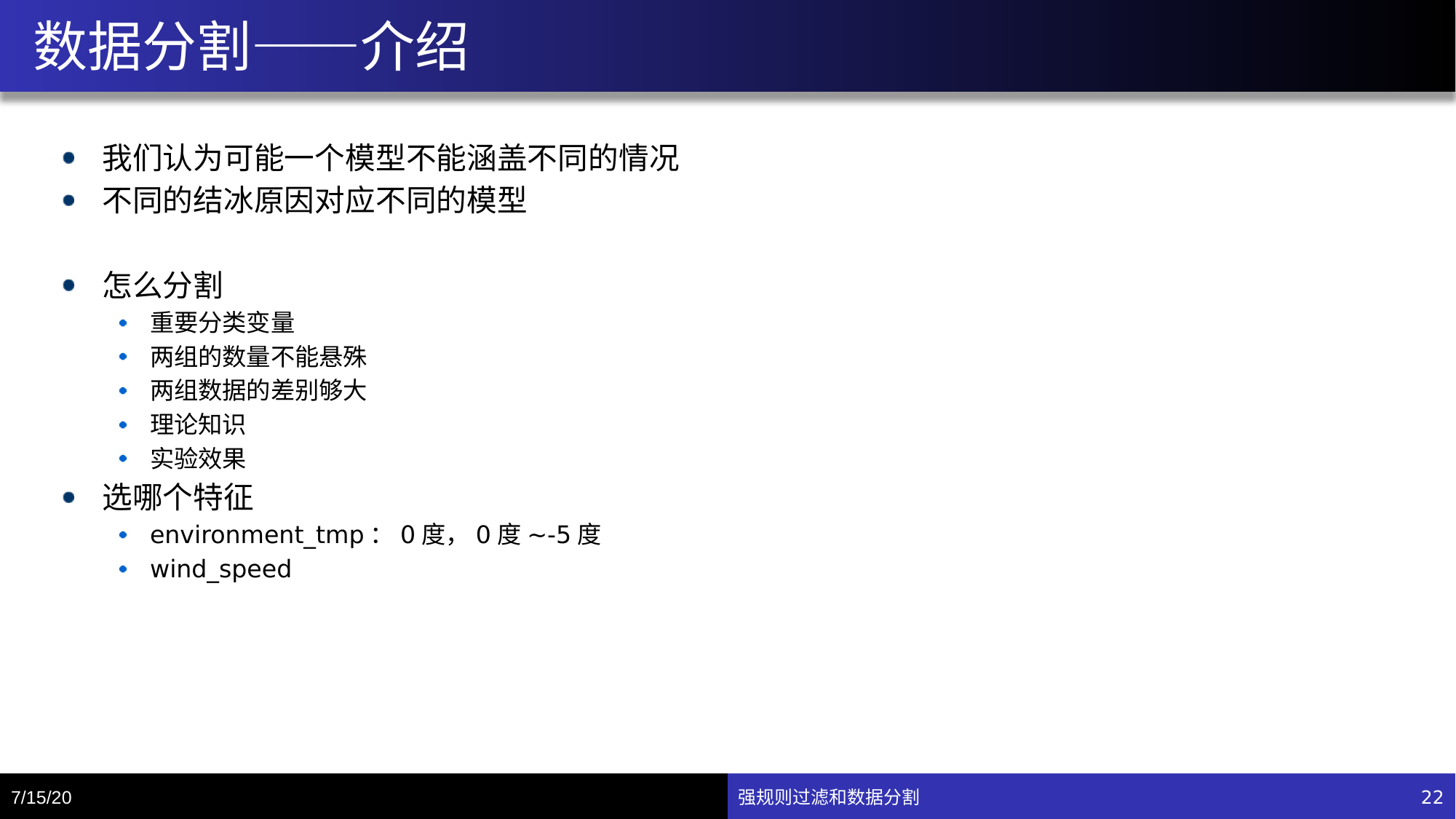

# 数据分割——介绍
我们认为可能一个模型不能涵盖不同的情况
不同的结冰原因对应不同的模型

怎么分割
重要分类变量
两组的数量不能悬殊
两组数据的差别够大
理论知识
实验效果
选哪个特征
environment_tmp：0度，0度~-5度
wind_speed
7/15/20
强规则过滤和数据分割
22